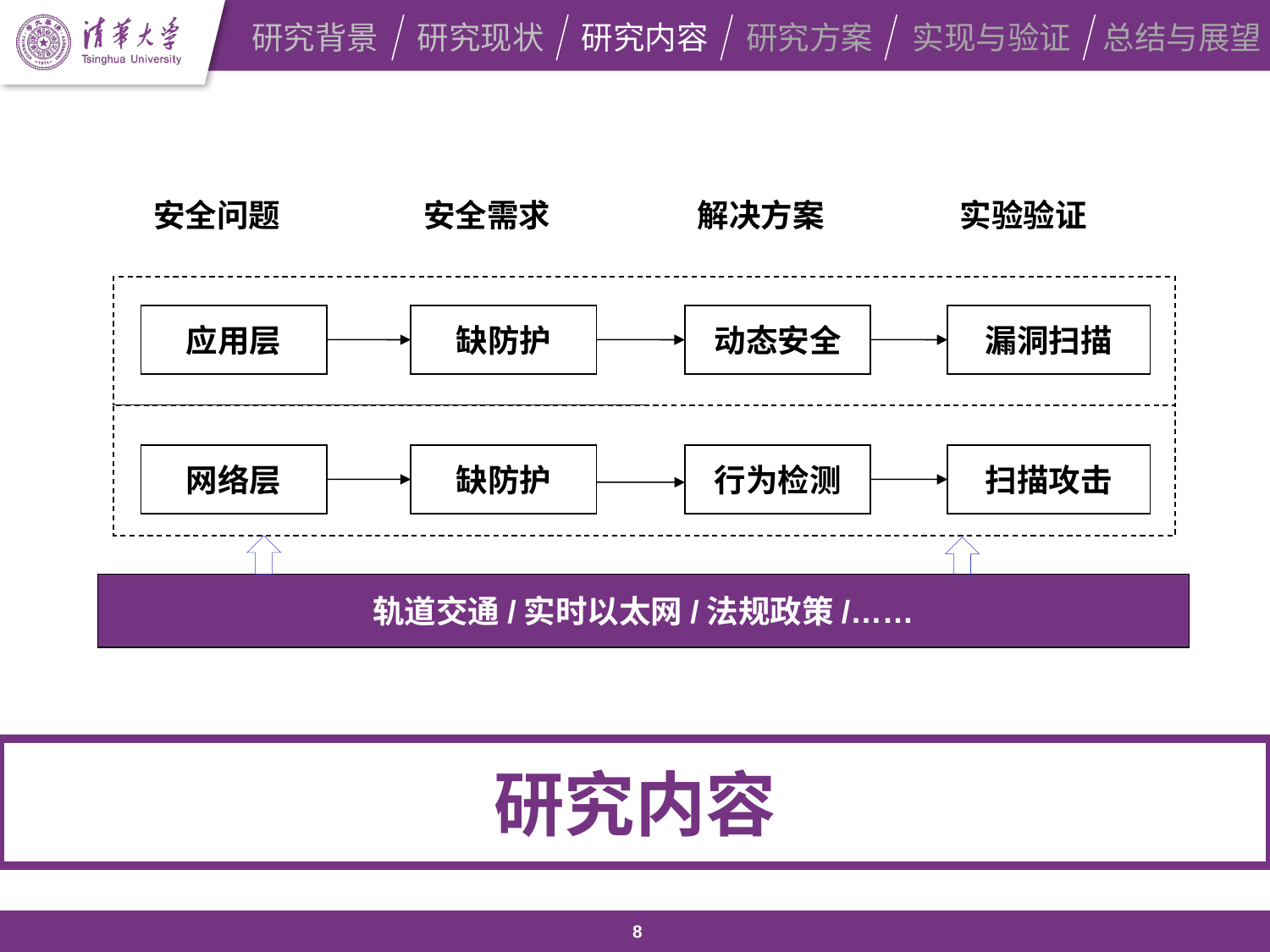

研究背景
研究现状
研究内容
研究方案
实现与验证
总结与展望

安全问题
安全需求
解决方案
实验验证

应用层
缺防护
动态安全
漏洞扫描

网络层
缺防护
行为检测
扫描攻击

轨道交通/实时以太网/法规政策/……

研究内容